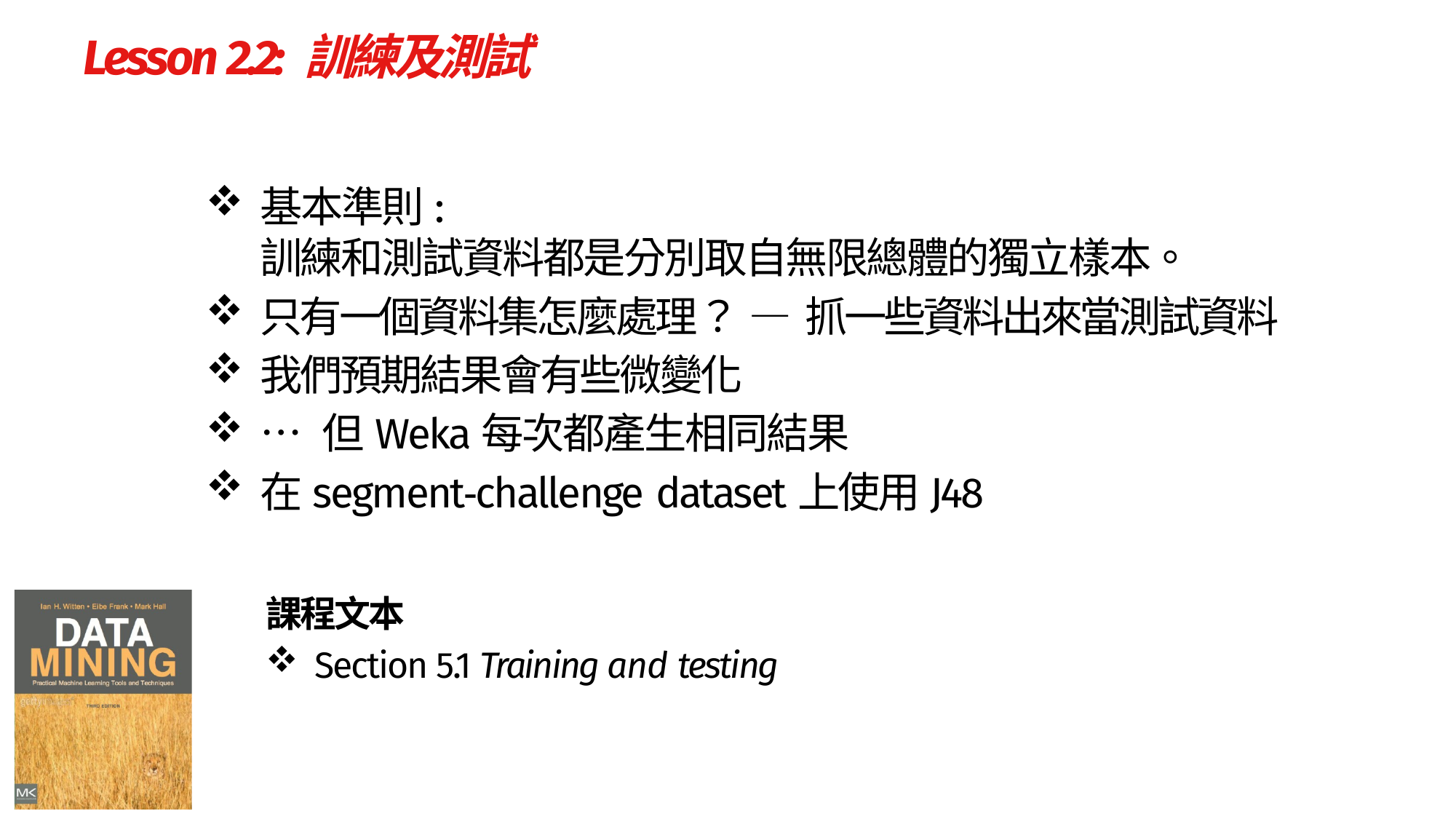

# Lesson 2.2: 訓練及測試
基本準則:
訓練和測試資料都是分別取自無限總體的獨立樣本。
只有一個資料集怎麼處理？ — 抓一些資料出來當測試資料
我們預期結果會有些微變化
… 但Weka每次都產生相同結果
在segment‐challenge dataset上使用J48

課程文本
Section 5.1 Training and testing